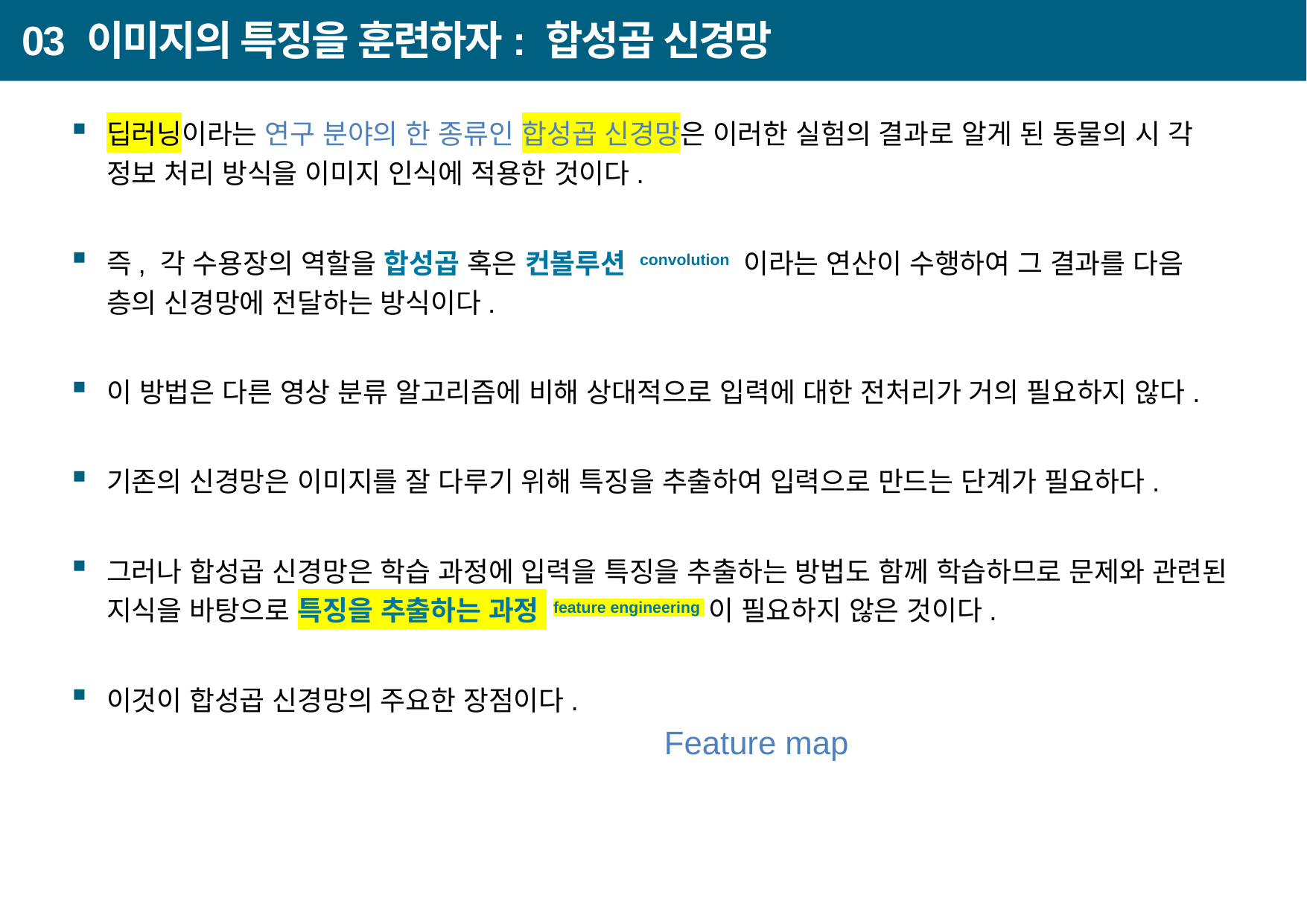

# 03 이미지의 특징을 훈련하자: 합성곱 신경망
딥러닝이라는 연구 분야의 한 종류인 합성곱 신경망은 이러한 실험의 결과로 알게 된 동물의 시 각 정보 처리 방식을 이미지 인식에 적용한 것이다.

즉, 각 수용장의 역할을 합성곱 혹은 컨볼루션 convolution 이라는 연산이 수행하여 그 결과를 다음 층의 신경망에 전달하는 방식이다.

이 방법은 다른 영상 분류 알고리즘에 비해 상대적으로 입력에 대한 전처리가 거의 필요하지 않다.

기존의 신경망은 이미지를 잘 다루기 위해 특징을 추출하여 입력으로 만드는 단계가 필요하다.

그러나 합성곱 신경망은 학습 과정에 입력을 특징을 추출하는 방법도 함께 학습하므로 문제와 관련된 지식을 바탕으로 특징을 추출하는 과정 feature engineering 이 필요하지 않은 것이다.

이것이 합성곱 신경망의 주요한 장점이다.

Feature map